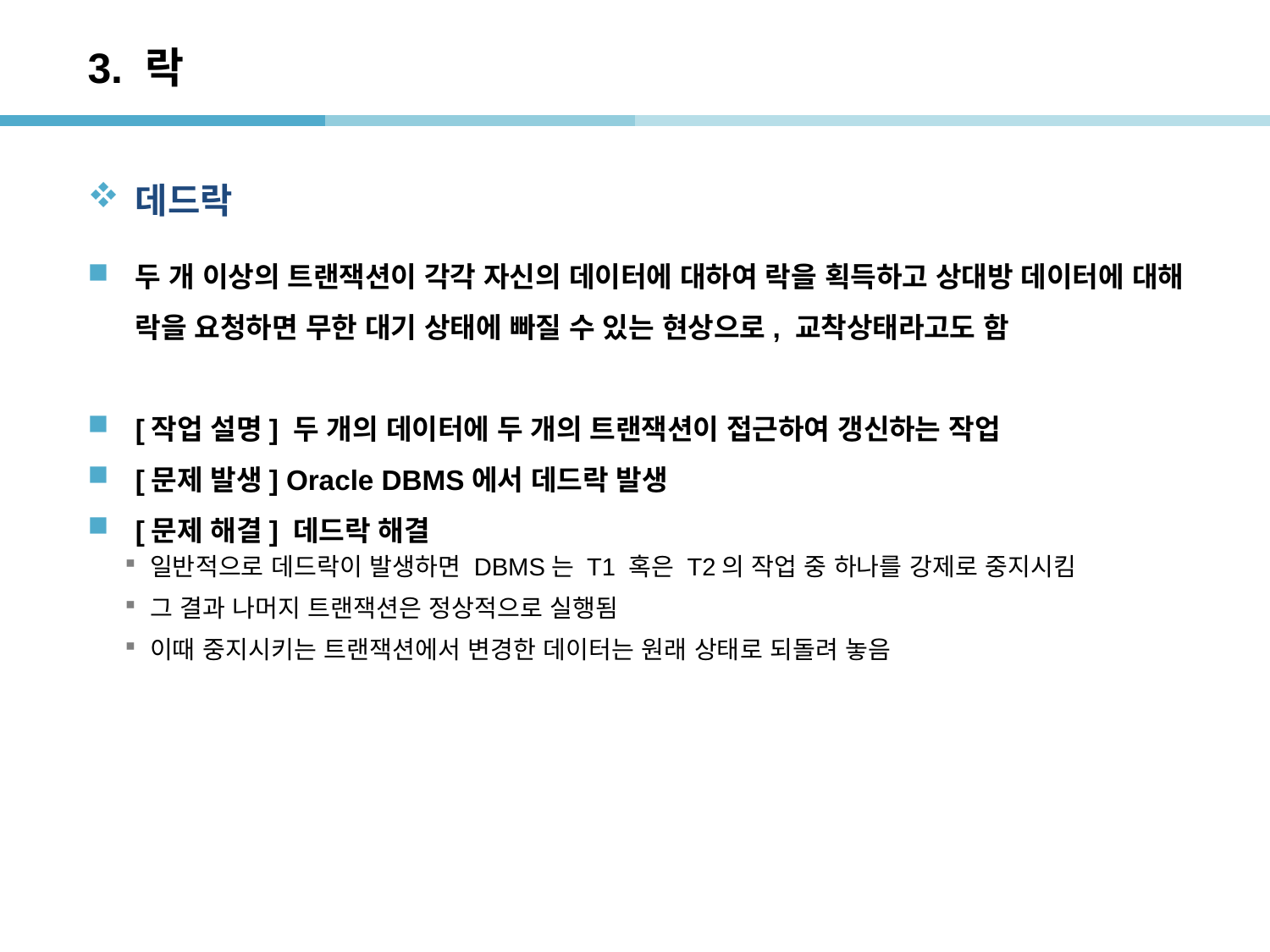

# 3. 락
데드락
두 개 이상의 트랜잭션이 각각 자신의 데이터에 대하여 락을 획득하고 상대방 데이터에 대해 락을 요청하면 무한 대기 상태에 빠질 수 있는 현상으로, 교착상태라고도 함

[작업 설명] 두 개의 데이터에 두 개의 트랜잭션이 접근하여 갱신하는 작업
[문제 발생] Oracle DBMS에서 데드락 발생
[문제 해결] 데드락 해결
일반적으로 데드락이 발생하면 DBMS는 T1 혹은 T2의 작업 중 하나를 강제로 중지시킴
그 결과 나머지 트랜잭션은 정상적으로 실행됨
이때 중지시키는 트랜잭션에서 변경한 데이터는 원래 상태로 되돌려 놓음